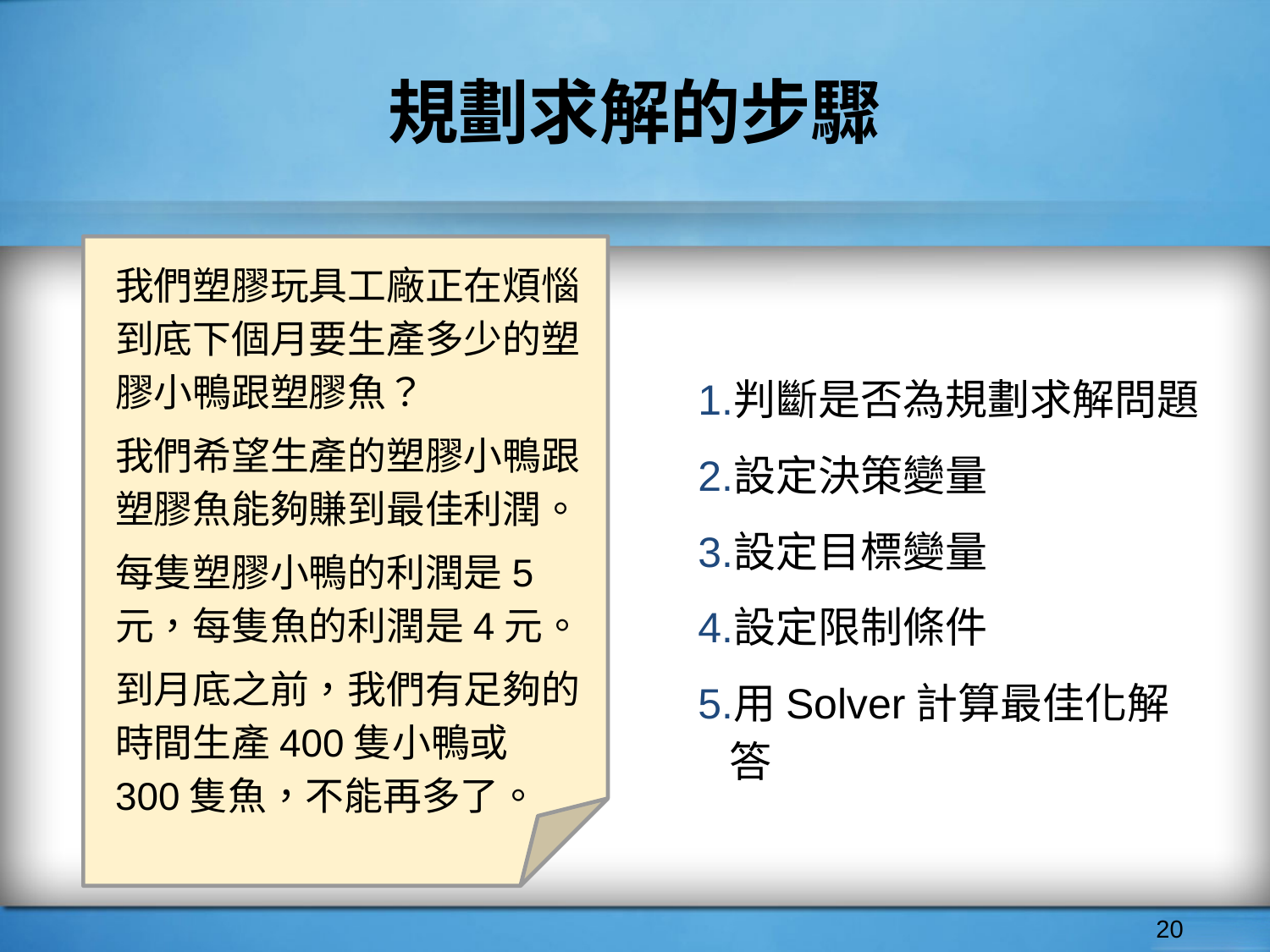

# 規劃求解的步驟

判斷是否為規劃求解問題
設定決策變量
設定目標變量
設定限制條件
用Solver計算最佳化解答
我們塑膠玩具工廠正在煩惱到底下個月要生產多少的塑膠小鴨跟塑膠魚？
我們希望生產的塑膠小鴨跟塑膠魚能夠賺到最佳利潤。
每隻塑膠小鴨的利潤是5元，每隻魚的利潤是4元。
到月底之前，我們有足夠的時間生產400隻小鴨或300隻魚，不能再多了。
20